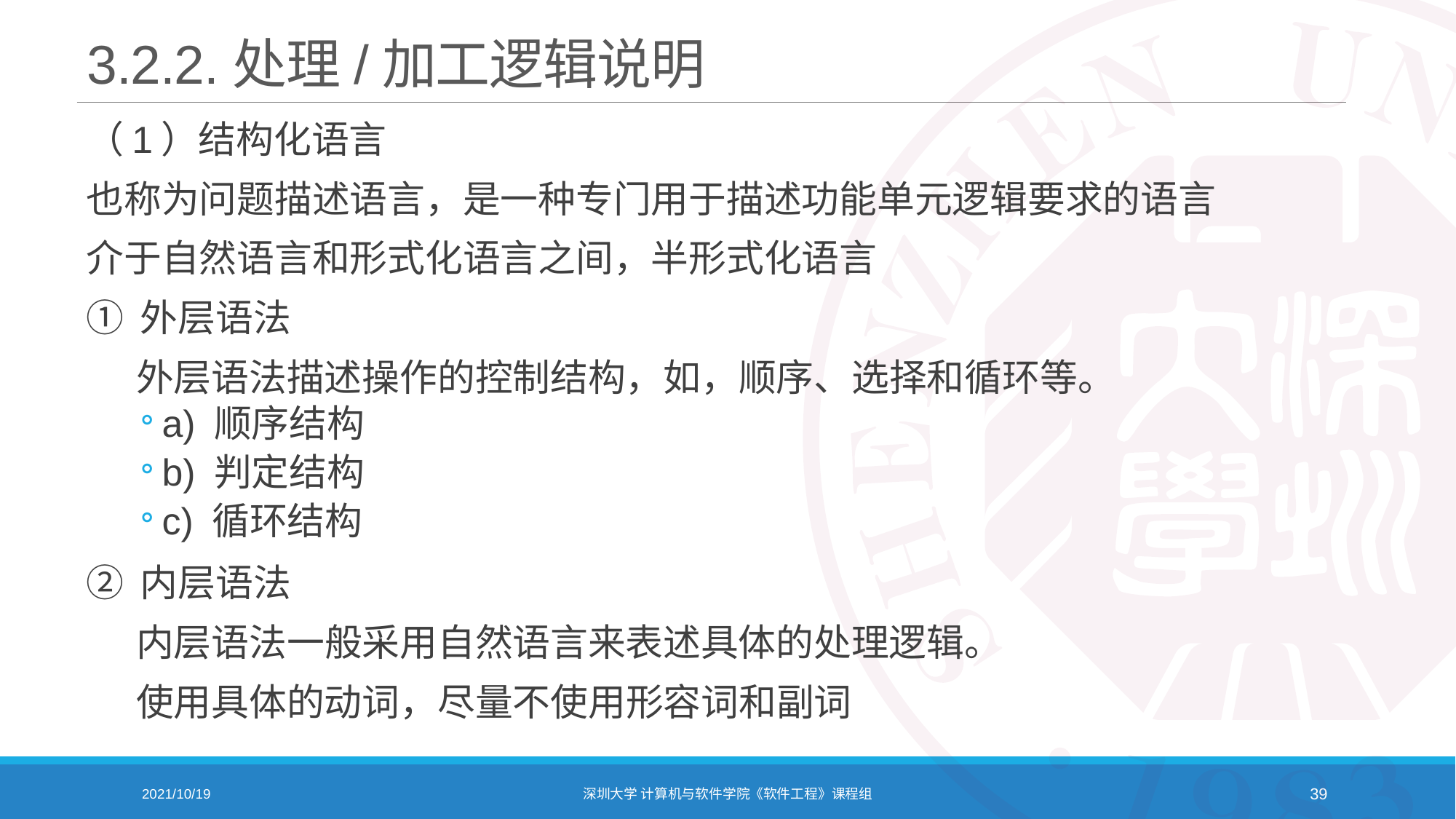

# 3.2.2.处理/加工逻辑说明
（1）结构化语言
也称为问题描述语言，是一种专门用于描述功能单元逻辑要求的语言
介于自然语言和形式化语言之间，半形式化语言
① 外层语法
     外层语法描述操作的控制结构，如，顺序、选择和循环等。
a) 顺序结构
b) 判定结构
c) 循环结构
② 内层语法
     内层语法一般采用自然语言来表述具体的处理逻辑。
     使用具体的动词，尽量不使用形容词和副词

2021/10/19
深圳大学 计算机与软件学院《软件工程》课程组
39